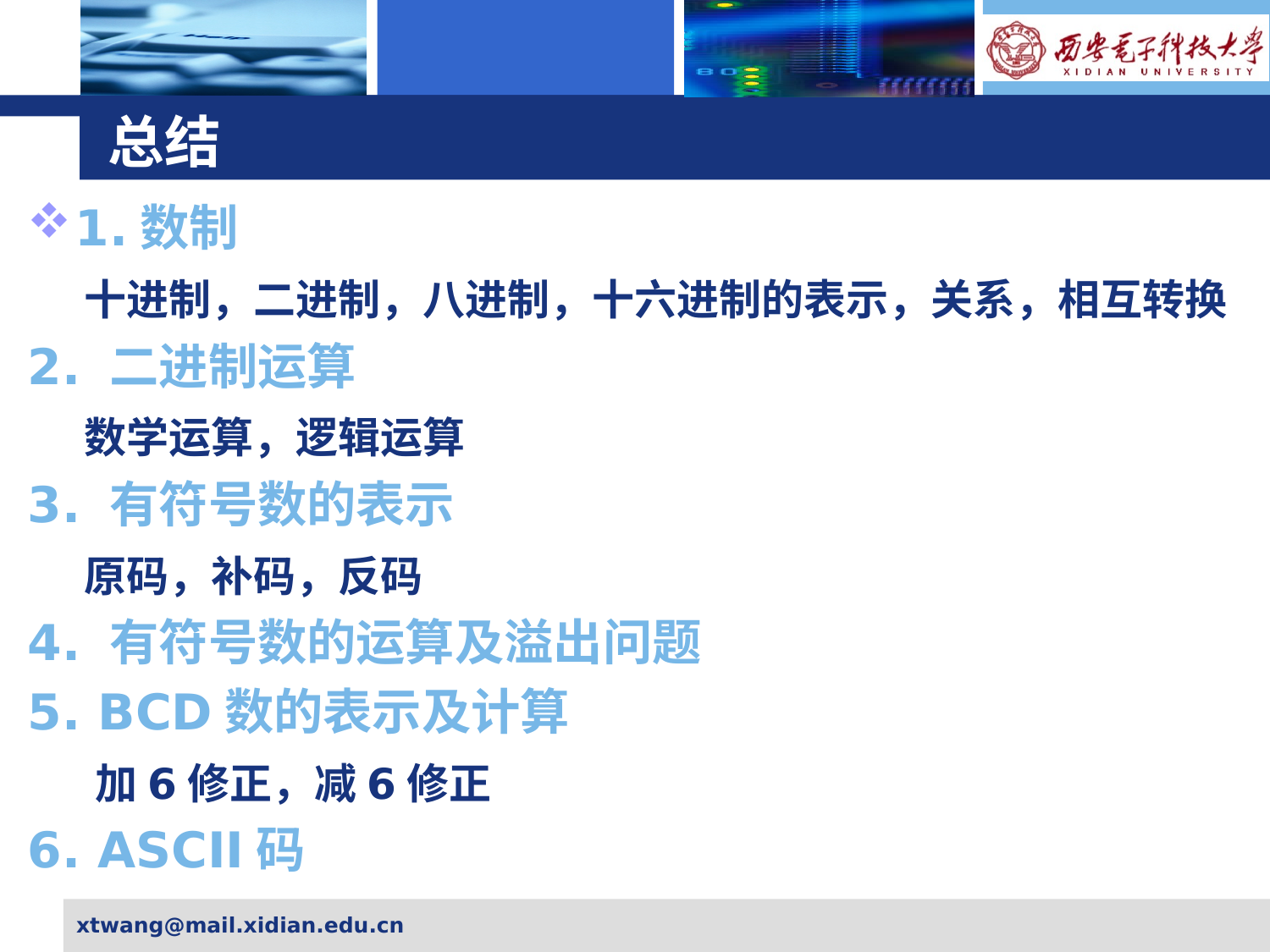

# 总结
1.数制
    十进制，二进制，八进制，十六进制的表示，关系，相互转换
2. 二进制运算
    数学运算，逻辑运算
3. 有符号数的表示
    原码，补码，反码
4. 有符号数的运算及溢出问题
5. BCD数的表示及计算
     加6修正，减6修正
6. ASCII码
xtwang@mail.xidian.edu.cn